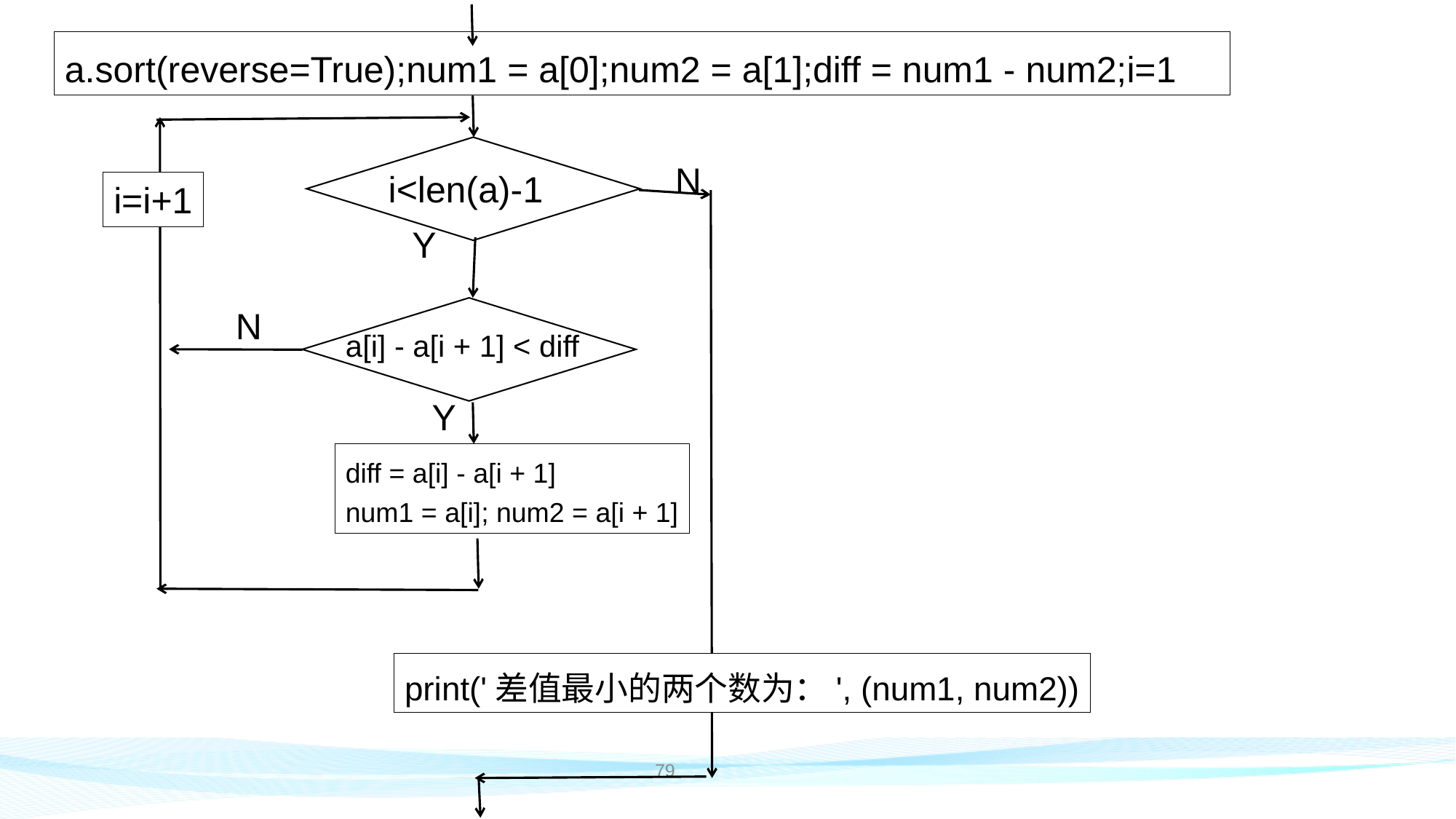

a.sort(reverse=True);num1 = a[0];num2 = a[1];diff = num1 - num2;i=1

N
i<len(a)-1
i=i+1
Y
N

a[i] - a[i + 1] < diff
Y
diff = a[i] - a[i + 1]
num1 = a[i]; num2 = a[i + 1]
print('差值最小的两个数为：', (num1, num2))
79
79